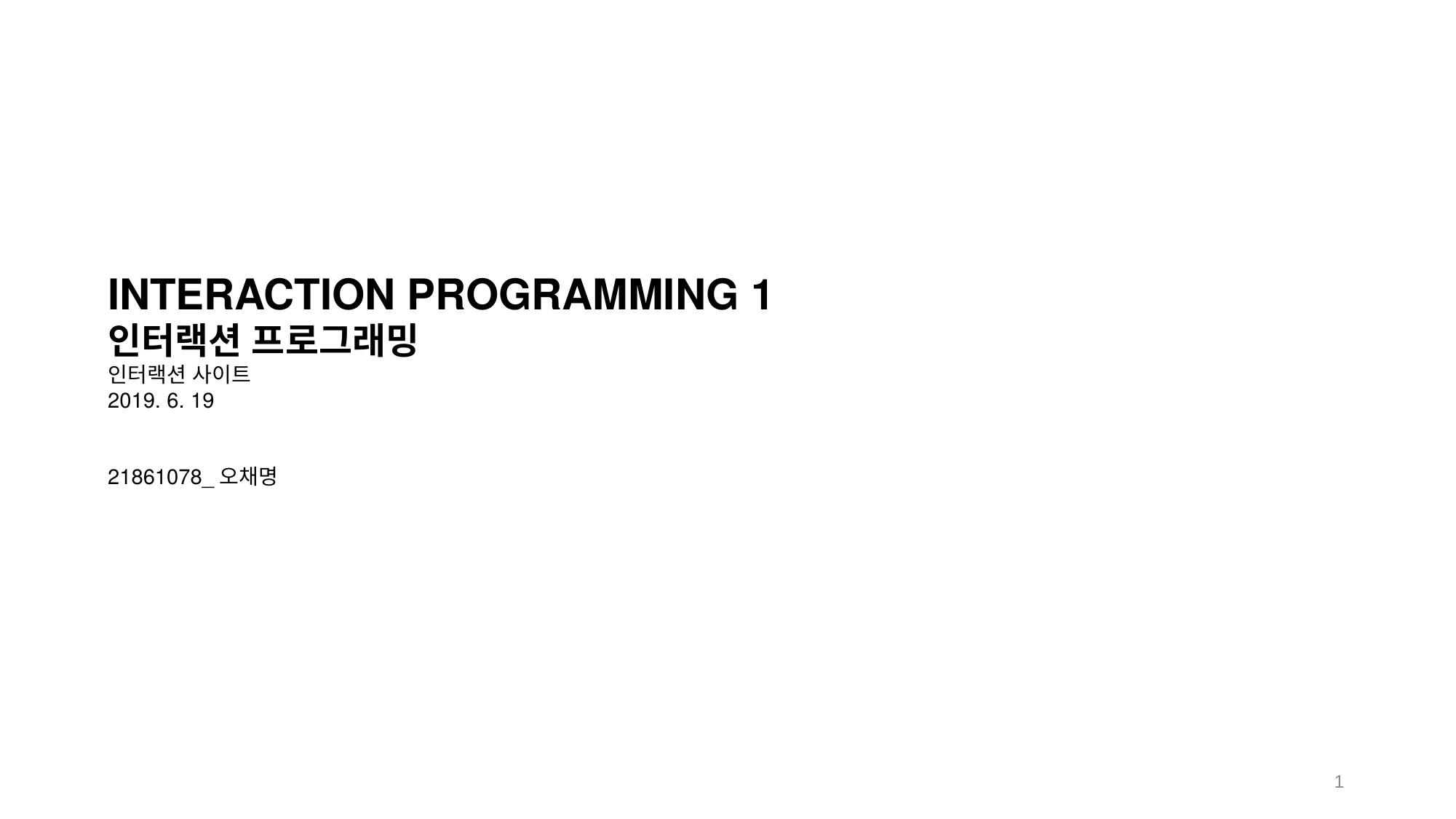

INTERACTION PROGRAMMING 1
인터랙션 프로그래밍
인터랙션 사이트
2019. 6. 19

21861078_오채명
1